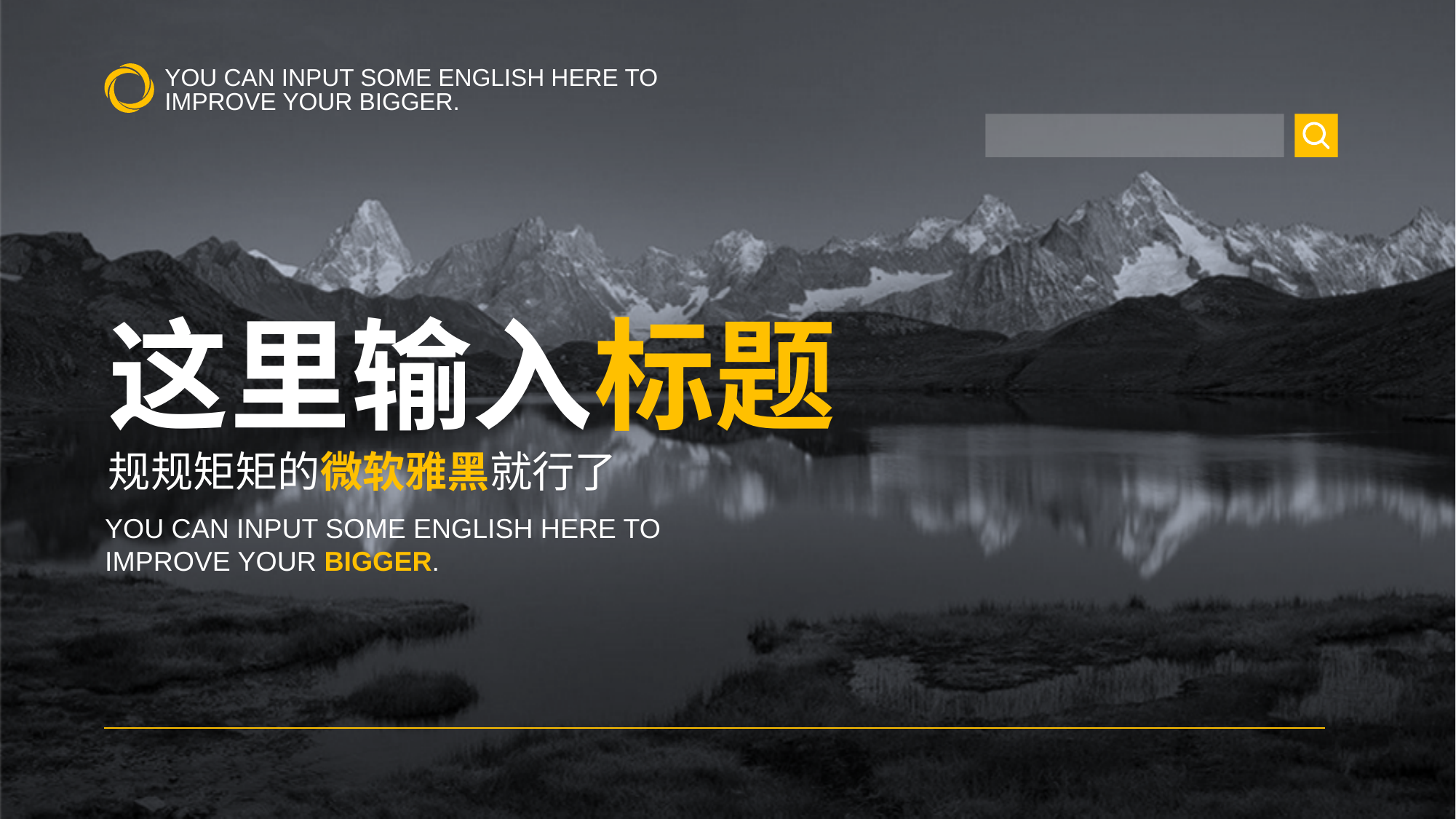

YOU CAN INPUT SOME ENGLISH HERE TO IMPROVE YOUR BIGGER.

这里输入标题
规规矩矩的微软雅黑就行了
YOU CAN INPUT SOME ENGLISH HERE TO IMPROVE YOUR BIGGER.